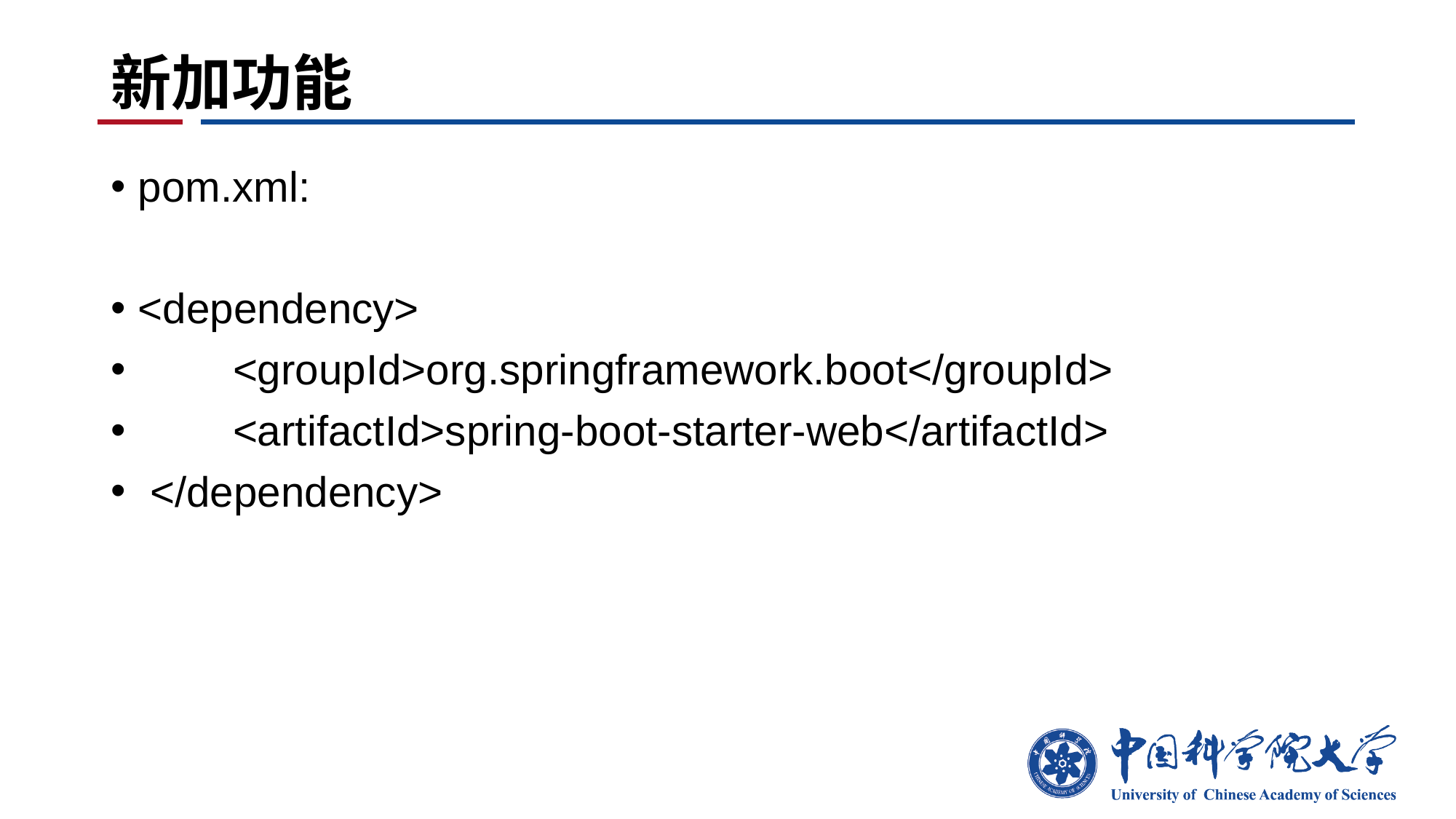

# 新加功能
pom.xml:

<dependency>
        <groupId>org.springframework.boot</groupId>
        <artifactId>spring-boot-starter-web</artifactId>
 </dependency>